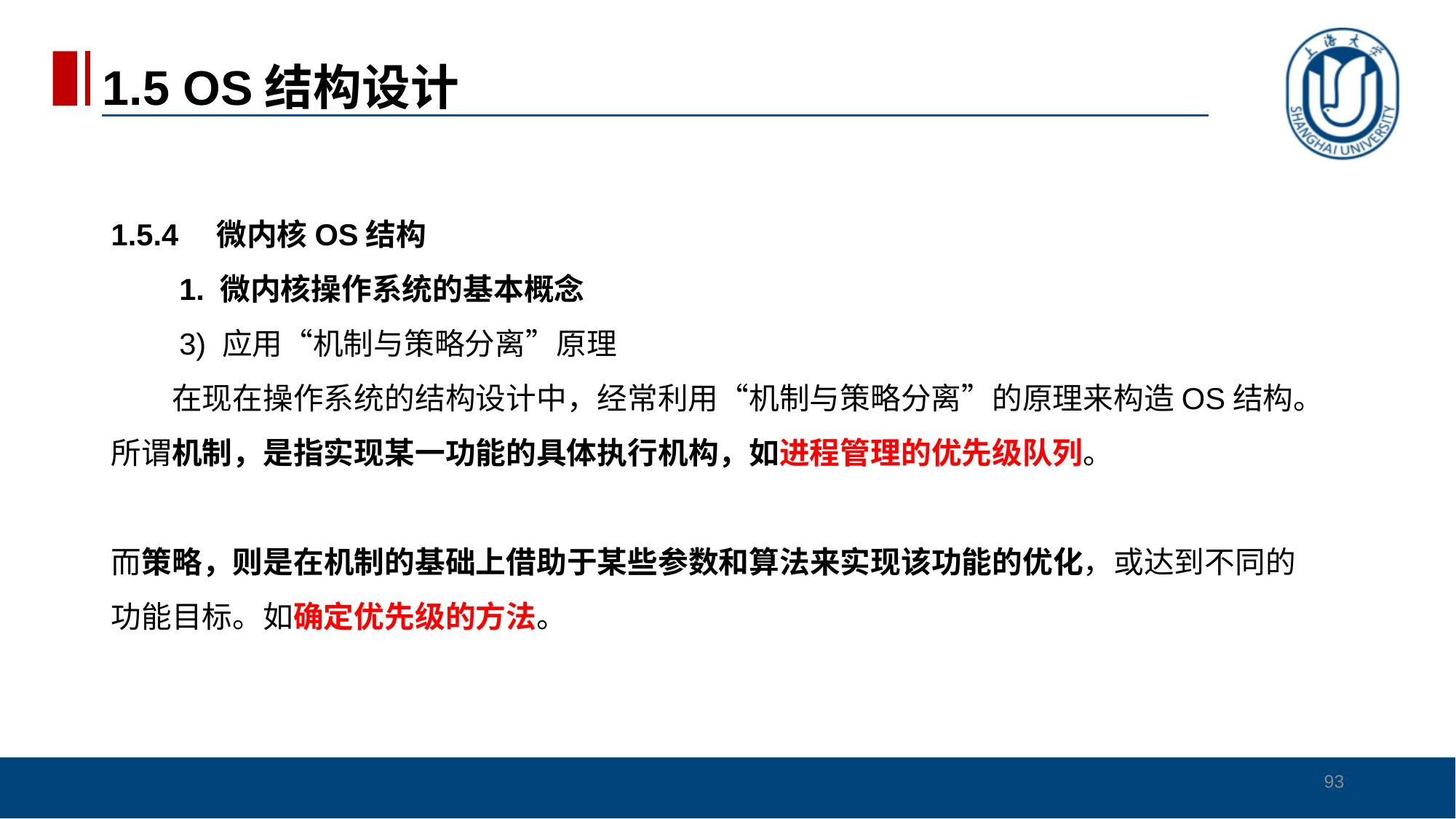

1.5 OS结构设计
# 1.5.4　微内核OS结构 　　1. 微内核操作系统的基本概念 　　3) 应用“机制与策略分离”原理 　　在现在操作系统的结构设计中，经常利用“机制与策略分离”的原理来构造OS结构。所谓机制，是指实现某一功能的具体执行机构，如进程管理的优先级队列。 而策略，则是在机制的基础上借助于某些参数和算法来实现该功能的优化，或达到不同的功能目标。如确定优先级的方法。
93